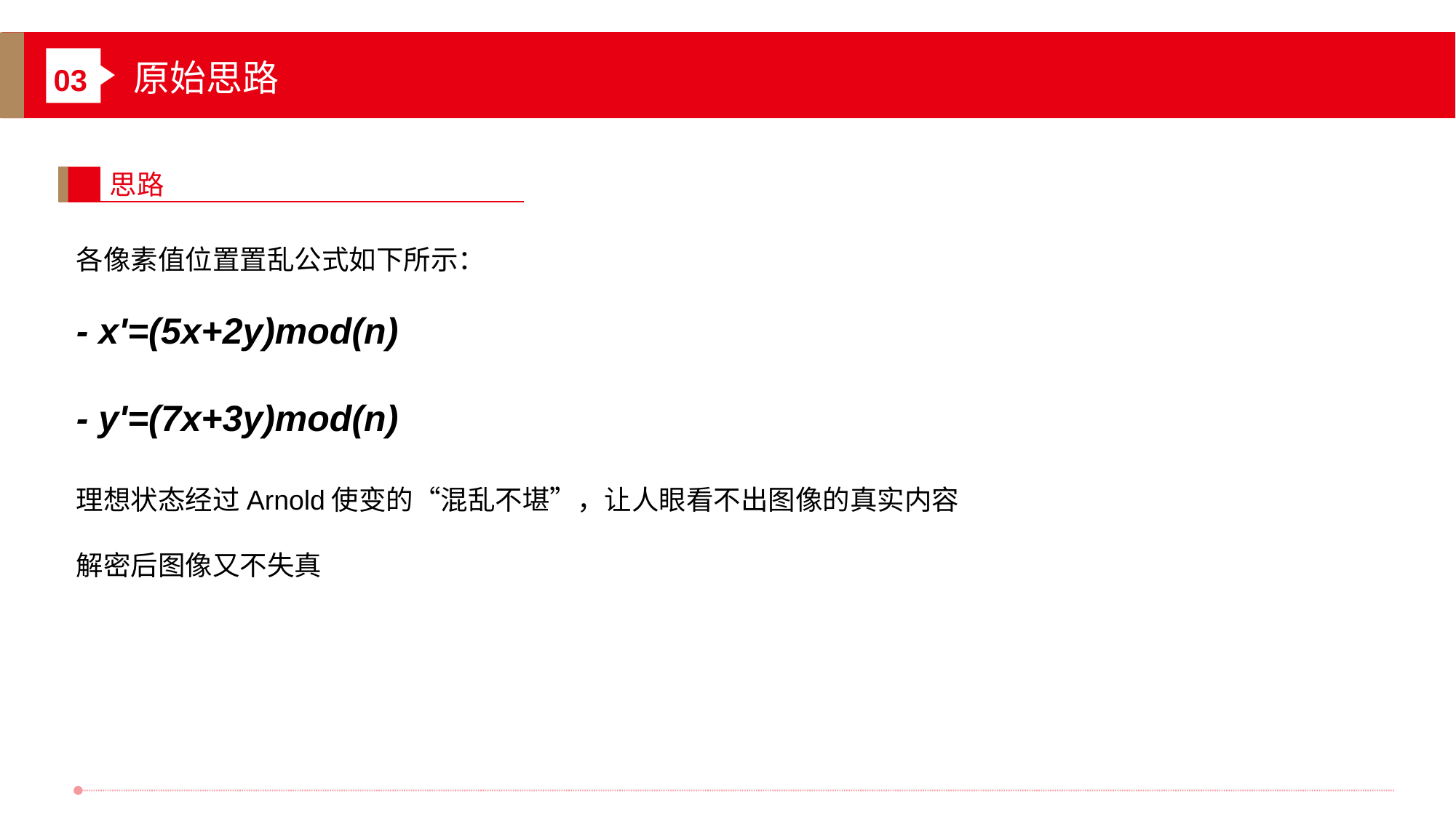

原始思路
03
思路

各像素值位置置乱公式如下所示：

- x'=(5x+2y)mod(n)

- y'=(7x+3y)mod(n)

理想状态经过Arnold使变的“混乱不堪”，让人眼看不出图像的真实内容

解密后图像又不失真